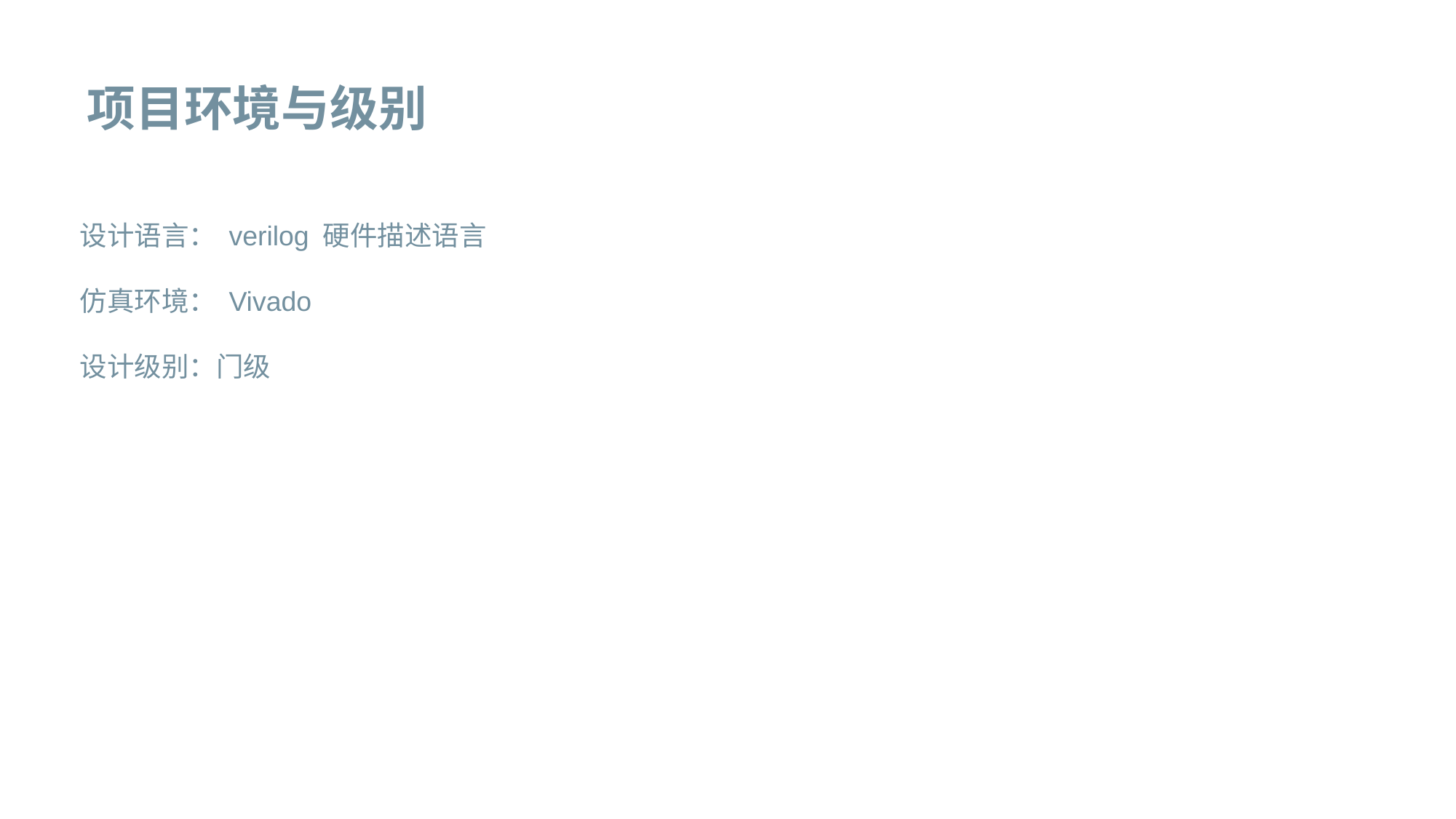

项目环境与级别
设计语言： verilog 硬件描述语言
仿真环境： Vivado
设计级别：门级